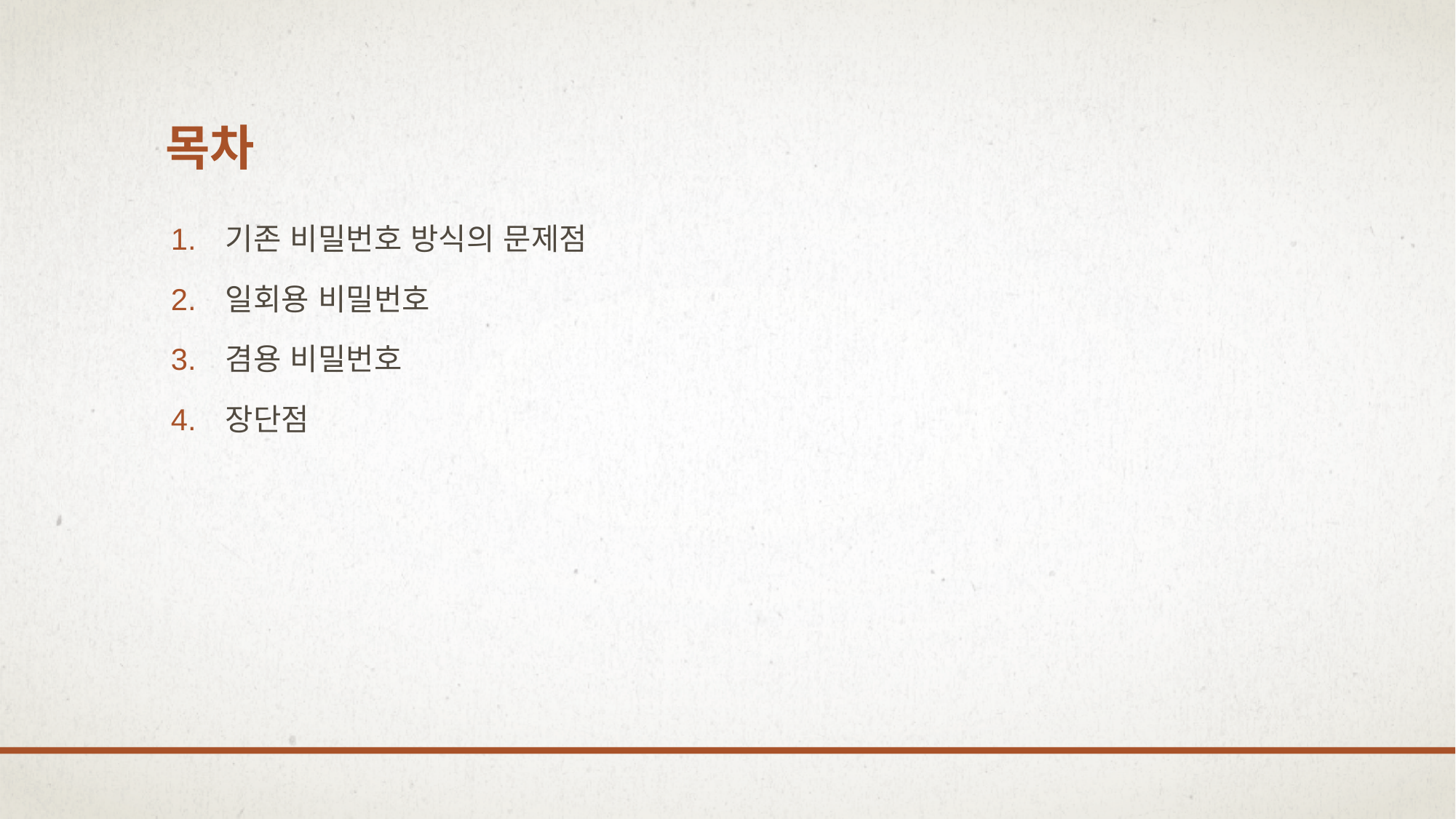

# 목차
기존 비밀번호 방식의 문제점
일회용 비밀번호
겸용 비밀번호
장단점